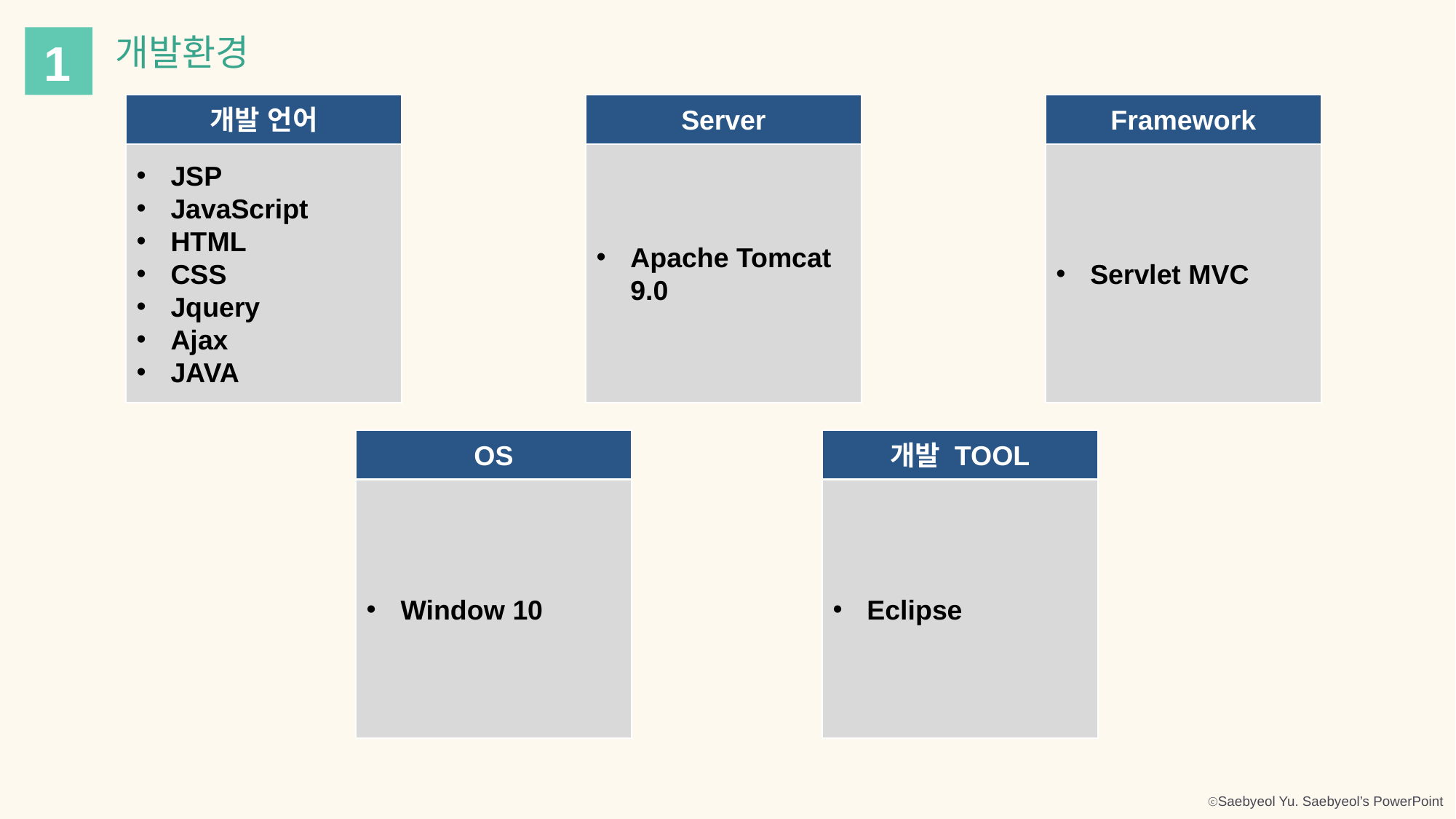

개발환경

1
개발 언어
JSP
JavaScript
HTML
CSS
Jquery
Ajax
JAVA
Server
Apache Tomcat 9.0
Framework
Servlet MVC
OS
Window 10
개발 TOOL
Eclipse